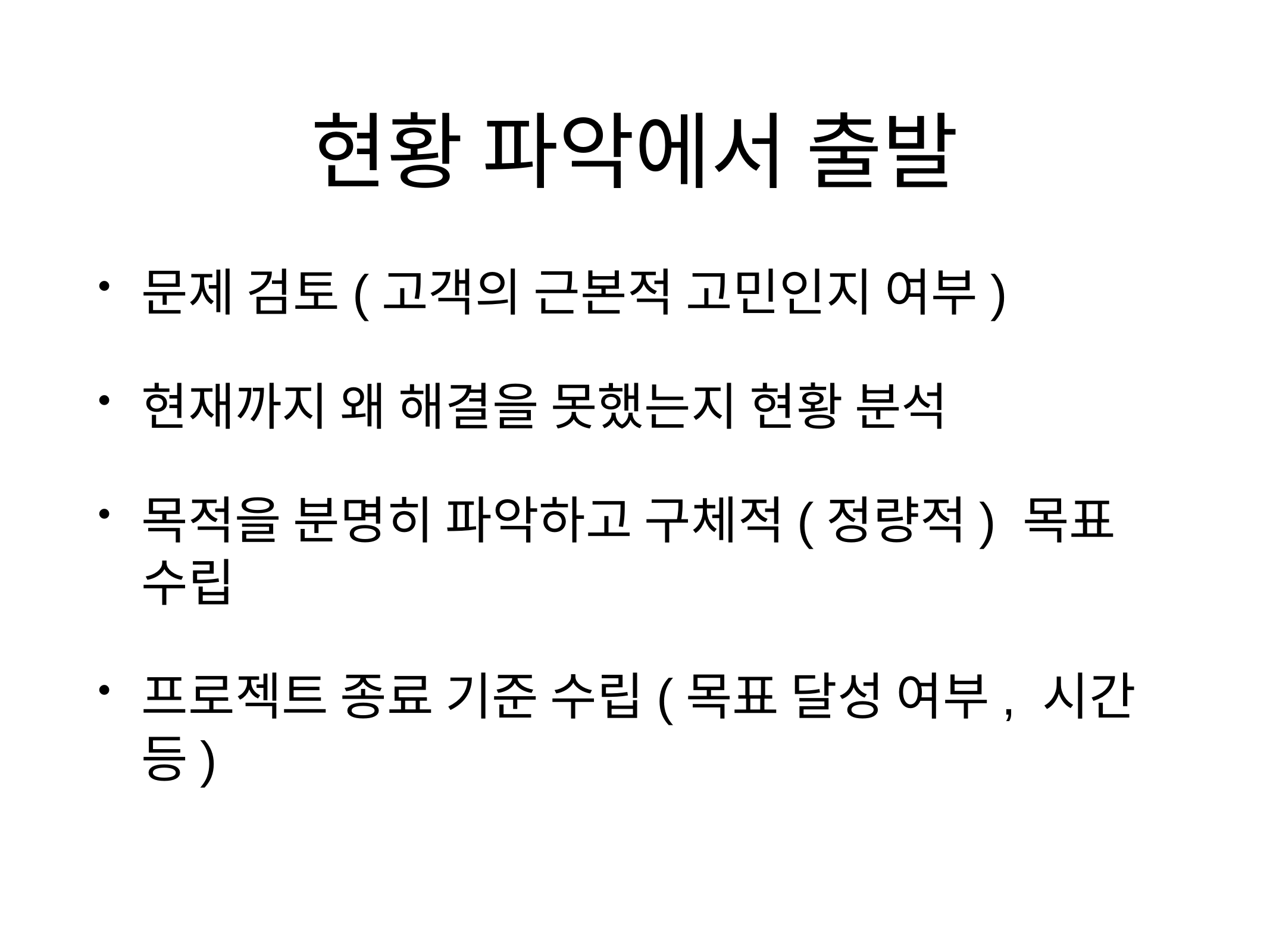

# 현황 파악에서 출발
문제 검토(고객의 근본적 고민인지 여부)
현재까지 왜 해결을 못했는지 현황 분석
목적을 분명히 파악하고 구체적(정량적) 목표 수립
프로젝트 종료 기준 수립(목표 달성 여부, 시간 등)
75